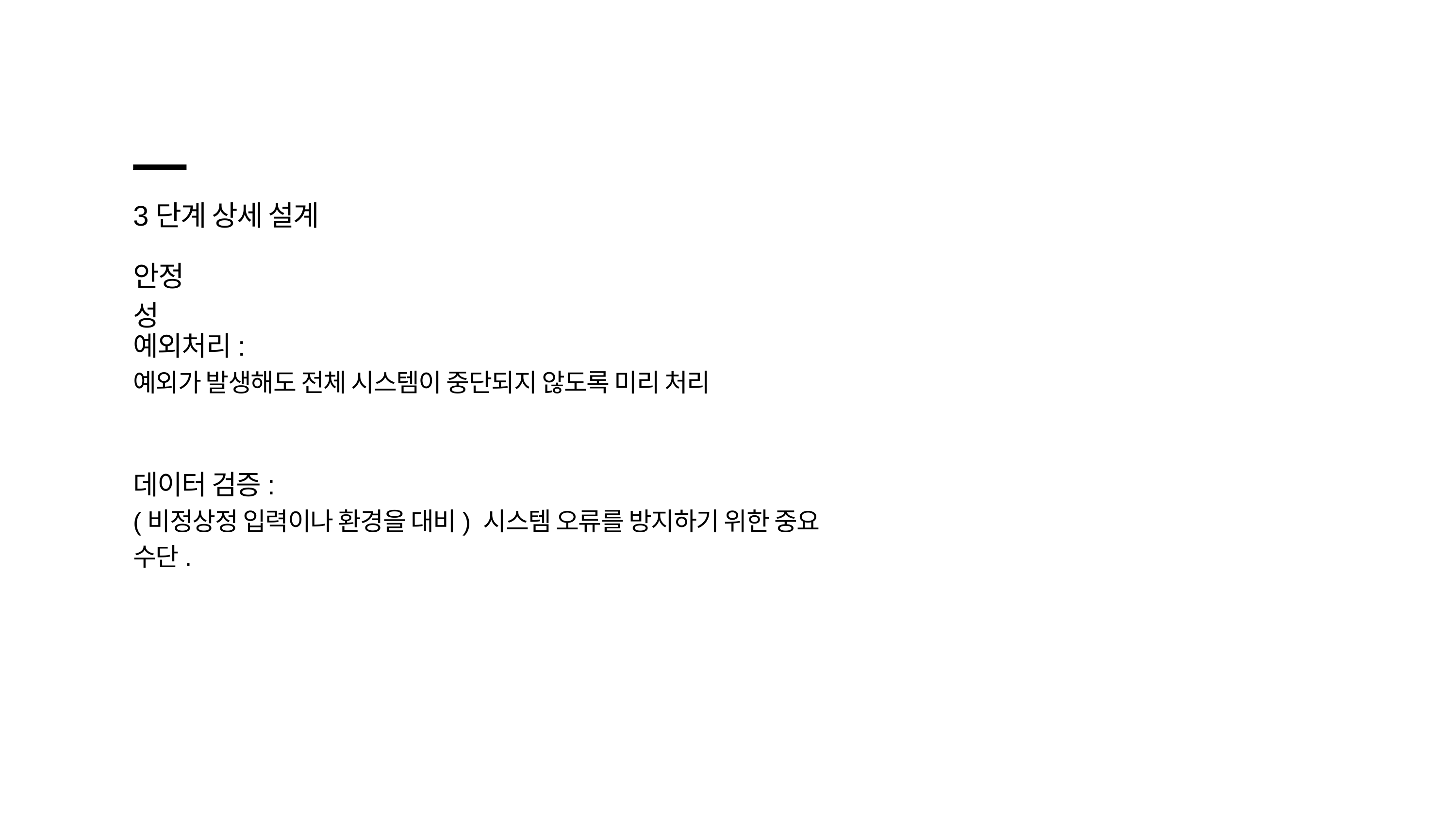

3단계 상세 설계
안정성
예외처리:
예외가 발생해도 전체 시스템이 중단되지 않도록 미리 처리
데이터 검증:
(비정상정 입력이나 환경을 대비) 시스템 오류를 방지하기 위한 중요 수단.